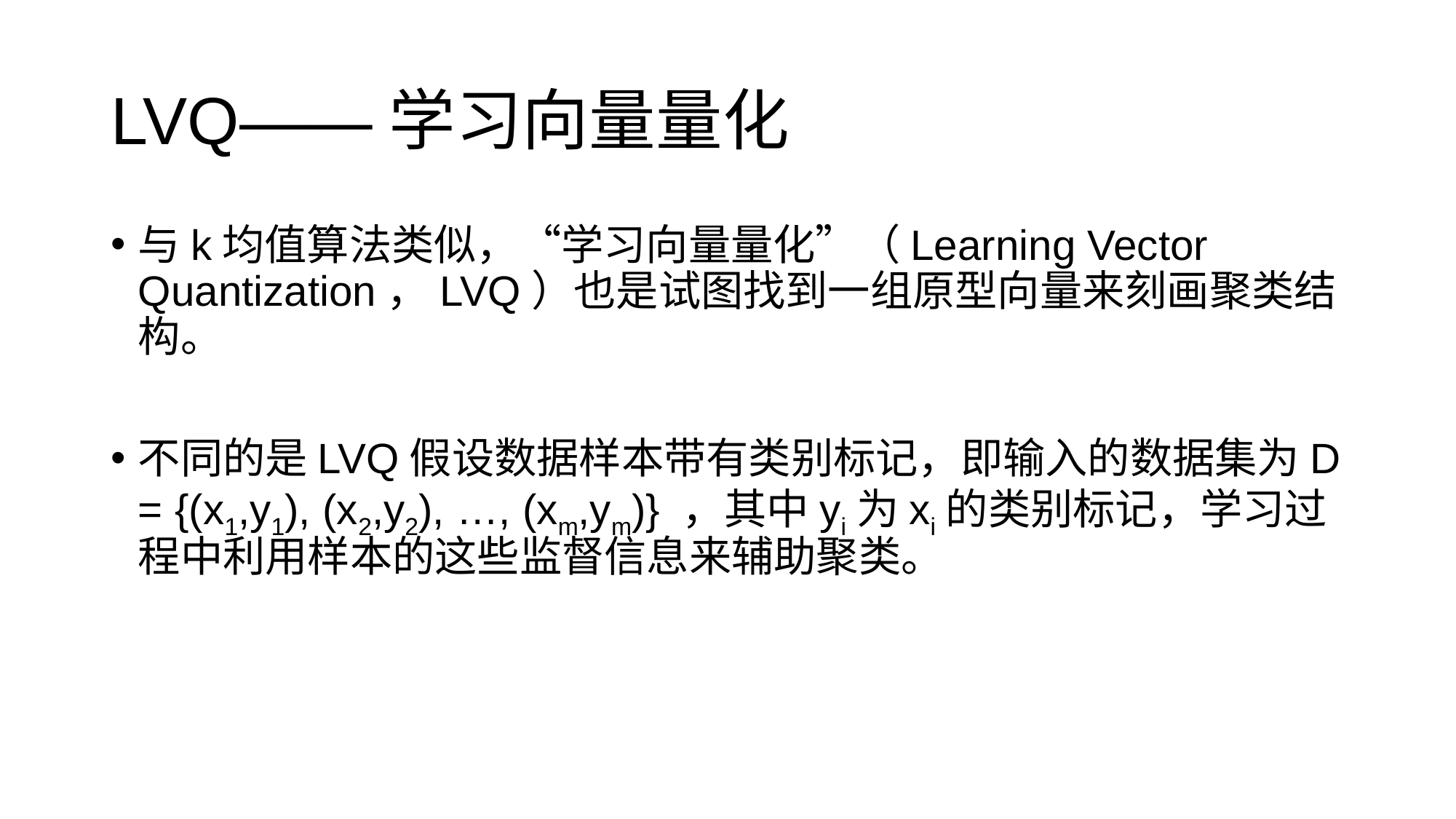

# LVQ——学习向量量化
与k均值算法类似，“学习向量量化”（Learning Vector Quantization，LVQ）也是试图找到一组原型向量来刻画聚类结构。

不同的是LVQ假设数据样本带有类别标记，即输入的数据集为D = {(x1,y1), (x2,y2), …, (xm,ym)} ，其中yi为xi的类别标记，学习过程中利用样本的这些监督信息来辅助聚类。